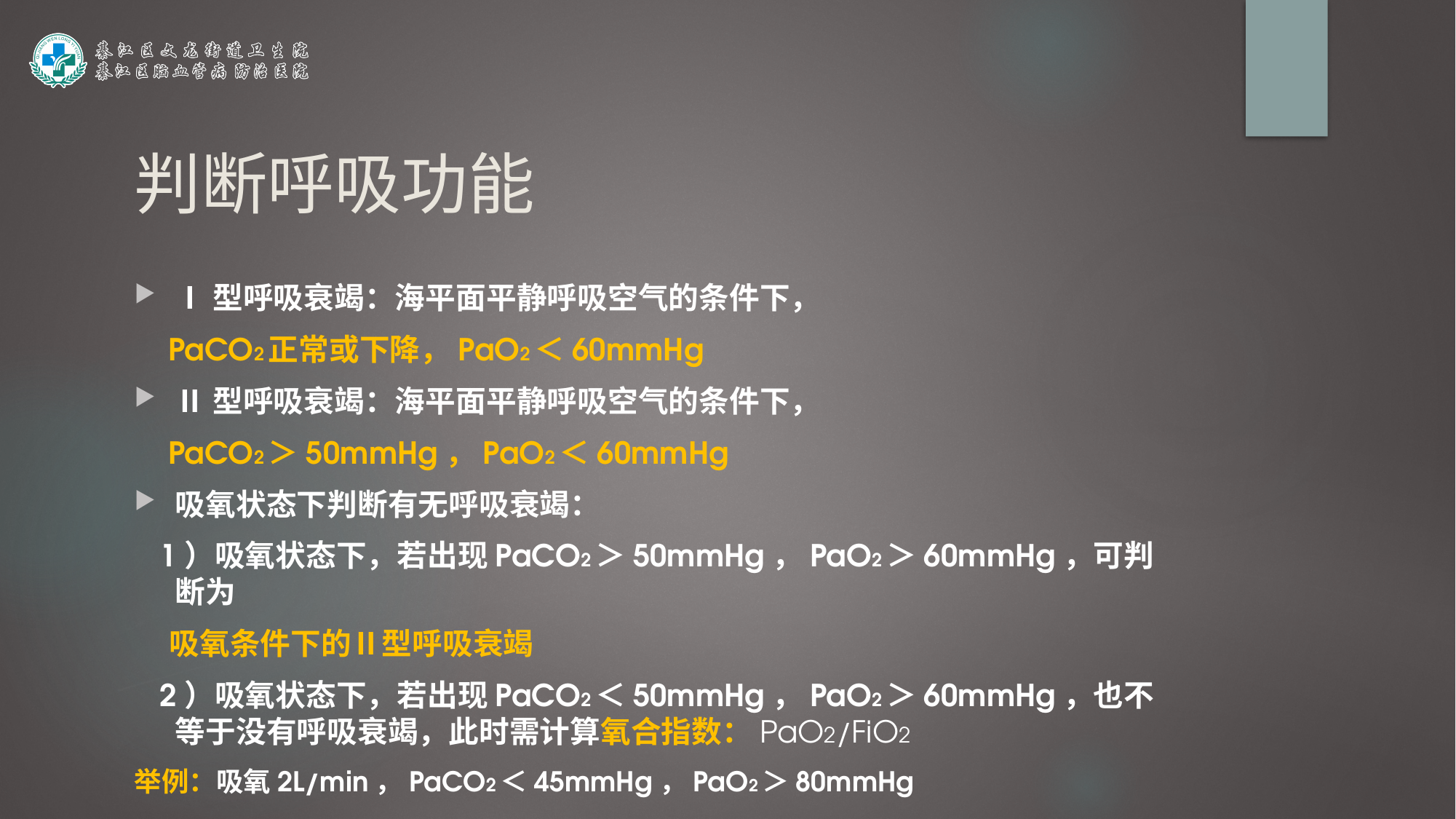

# 判断呼吸功能
Ⅰ型呼吸衰竭：海平面平静呼吸空气的条件下，
    PaCO2正常或下降，PaO2＜60mmHg
Ⅱ型呼吸衰竭：海平面平静呼吸空气的条件下，
    PaCO2＞50mmHg，PaO2＜60mmHg
吸氧状态下判断有无呼吸衰竭：
   1）吸氧状态下，若出现PaCO2＞50mmHg，PaO2＞60mmHg，可判断为
    吸氧条件下的Ⅱ型呼吸衰竭
   2）吸氧状态下，若出现PaCO2＜50mmHg，PaO2＞60mmHg，也不等于没有呼吸衰竭，此时需计算氧合指数：PaO2/FiO2
举例：吸氧2L/min，PaCO2＜45mmHg，PaO2＞80mmHg